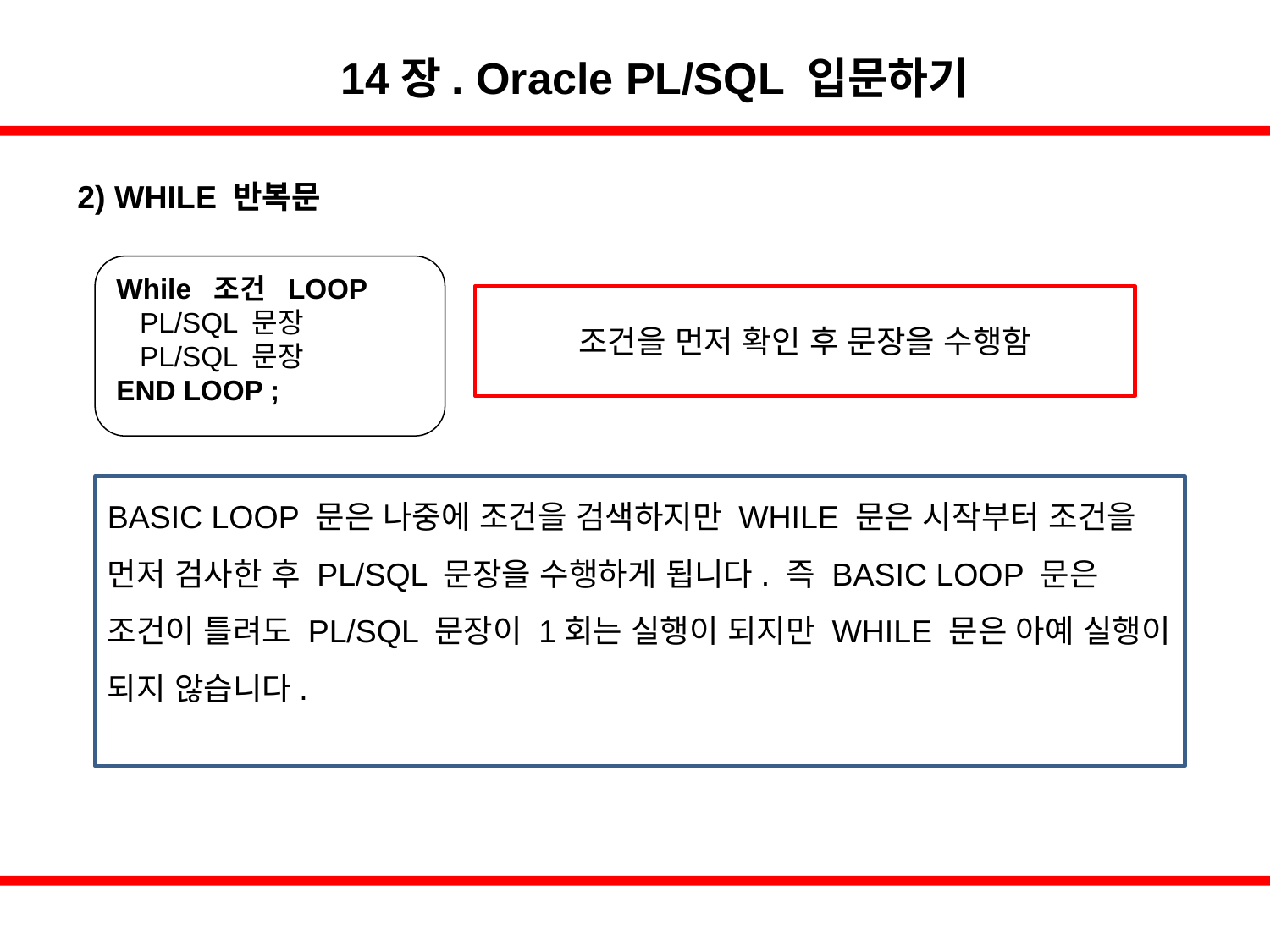

14장. Oracle PL/SQL 입문하기

2) WHILE 반복문
While  조건  LOOP
   PL/SQL 문장
   PL/SQL 문장
END LOOP ;

조건을 먼저 확인 후 문장을 수행함
BASIC LOOP 문은 나중에 조건을 검색하지만 WHILE 문은 시작부터 조건을 먼저 검사한 후 PL/SQL 문장을 수행하게 됩니다. 즉 BASIC LOOP 문은 조건이 틀려도 PL/SQL 문장이 1회는 실행이 되지만 WHILE 문은 아예 실행이 되지 않습니다.